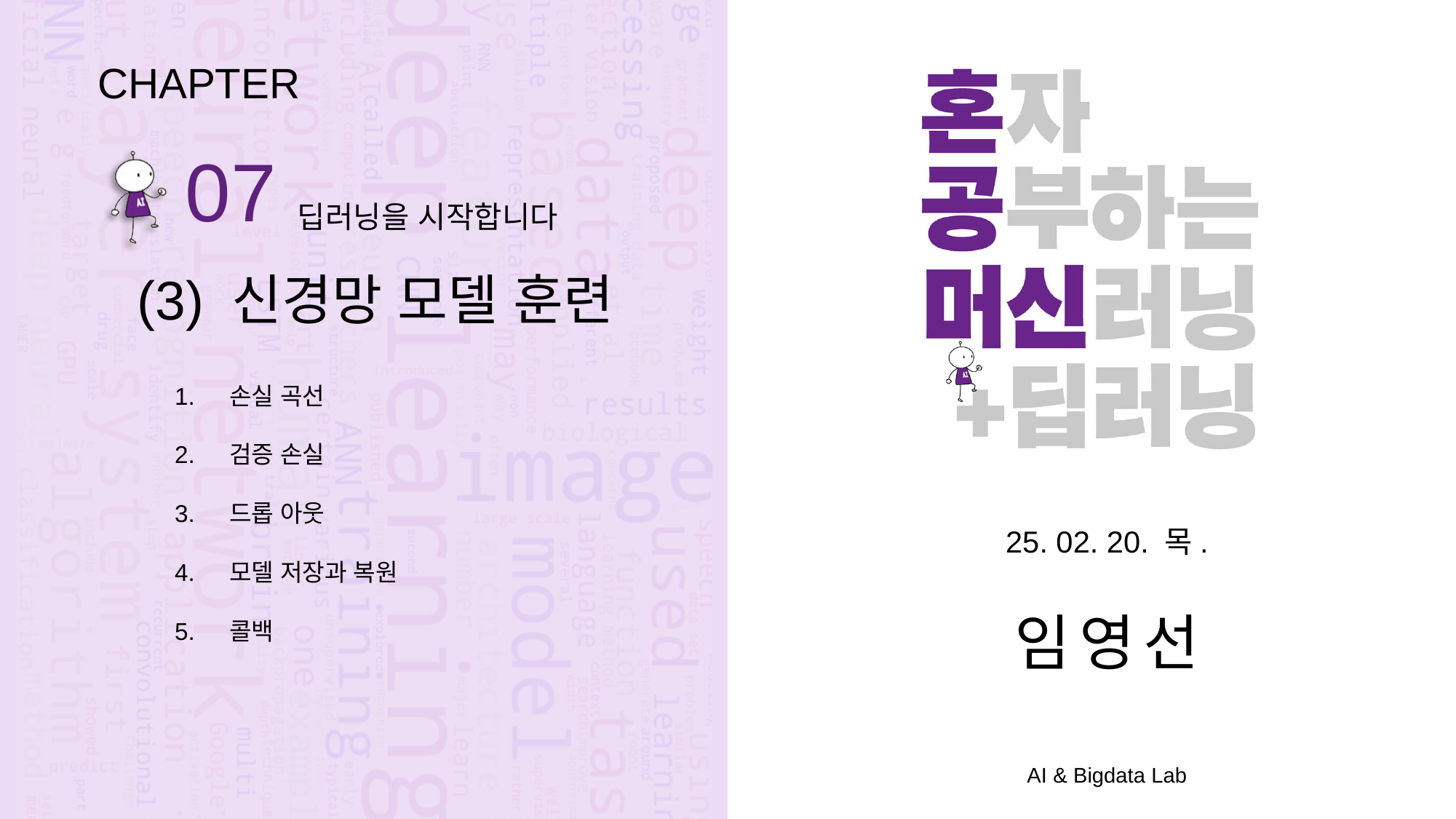

CHAPTER
07
딥러닝을 시작합니다
(3) 신경망 모델 훈련
손실 곡선
검증 손실
드롭 아웃
모델 저장과 복원
콜백
25. 02. 20. 목.
임영선